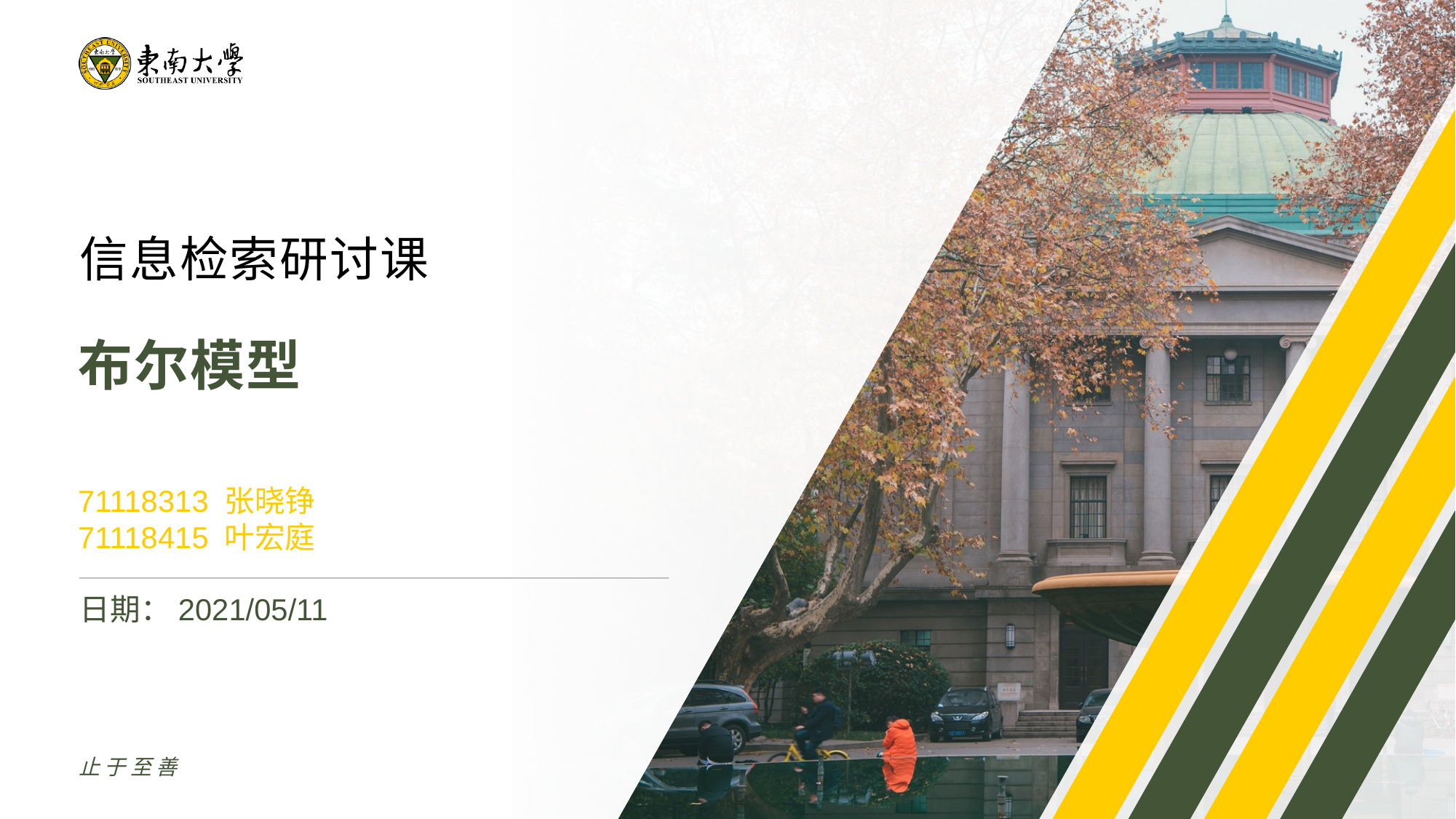

信息检索研讨课
布尔模型
71118313 张晓铮
71118415 叶宏庭
日期：2021/05/11
止于至善